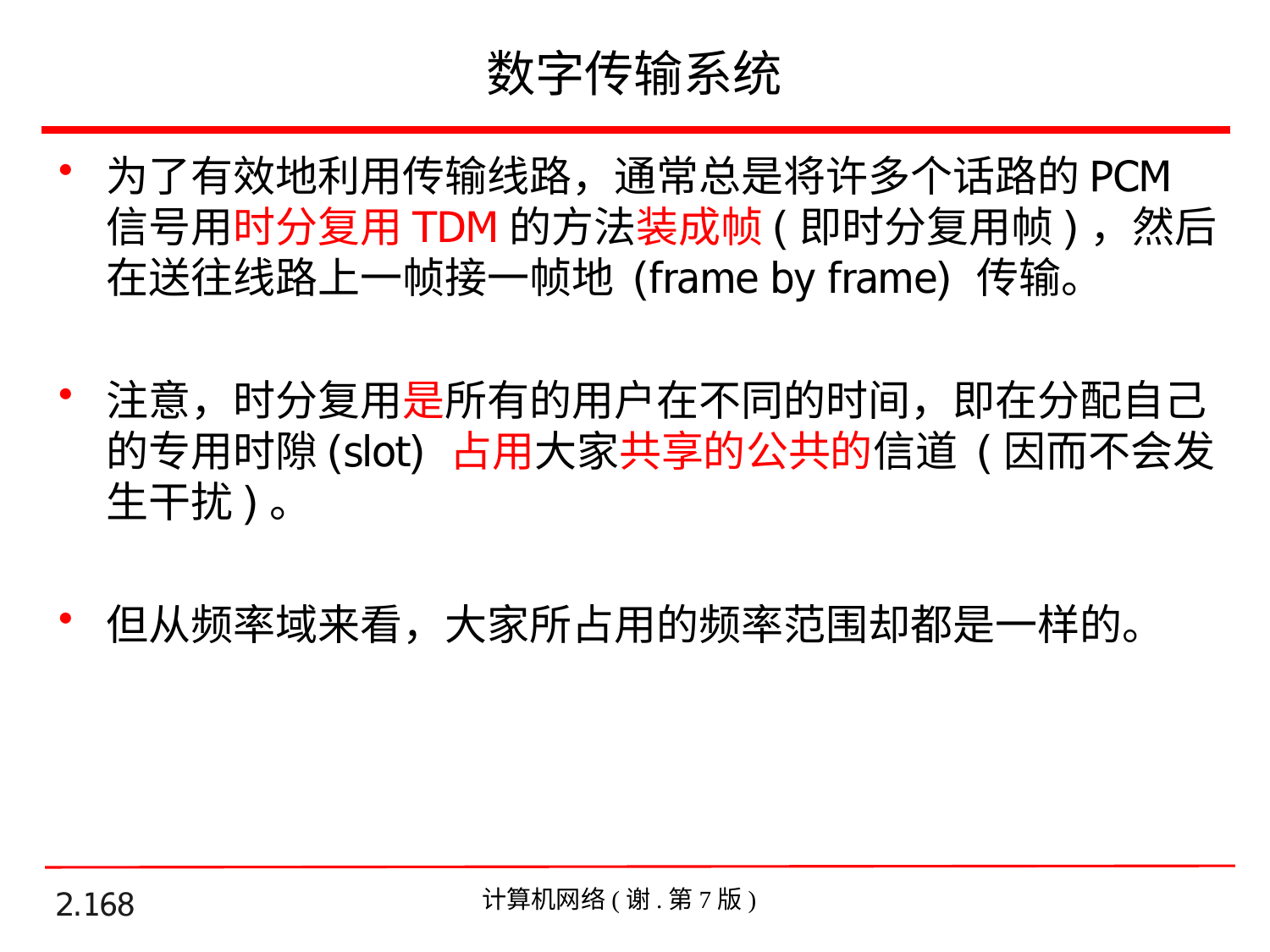

# 数字传输系统
为了有效地利用传输线路，通常总是将许多个话路的PCM信号用时分复用TDM的方法装成帧(即时分复用帧)，然后在送往线路上一帧接一帧地 (frame by frame) 传输。

注意，时分复用是所有的用户在不同的时间，即在分配自己的专用时隙(slot) 占用大家共享的公共的信道 (因而不会发生干扰)。

但从频率域来看，大家所占用的频率范围却都是一样的。